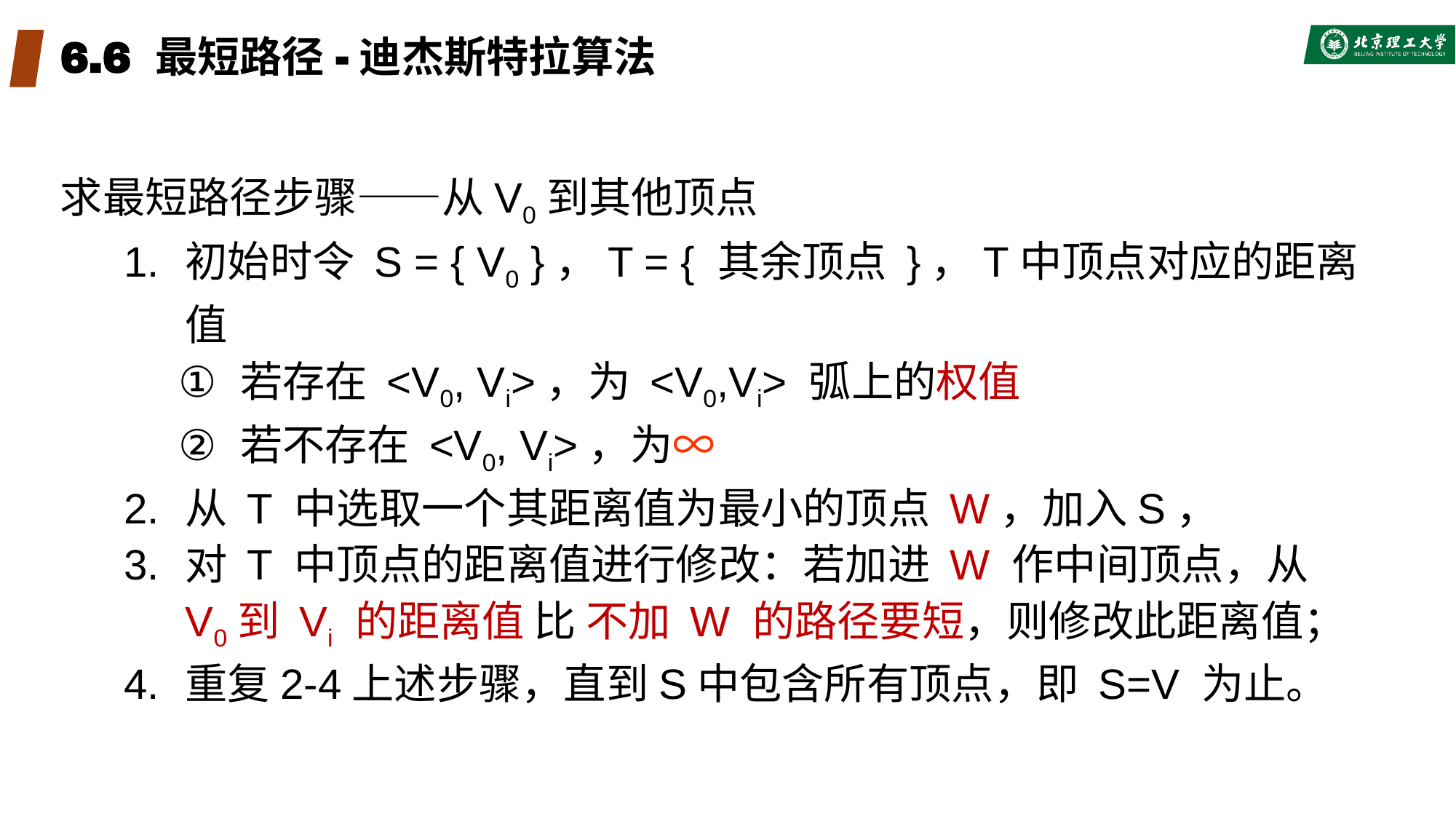

# 6.6 最短路径-迪杰斯特拉算法
求最短路径步骤——从V0到其他顶点
初始时令 S = { V0 }，T = { 其余顶点 }，T中顶点对应的距离值
若存在 <V0, Vi>，为 <V0,Vi> 弧上的权值
若不存在 <V0, Vi>，为∞
从 T 中选取一个其距离值为最小的顶点 W，加入S，
对 T 中顶点的距离值进行修改：若加进 W 作中间顶点，从 V0到 Vi 的距离值 比 不加 W 的路径要短，则修改此距离值；
重复2-4上述步骤，直到S中包含所有顶点，即 S=V 为止。